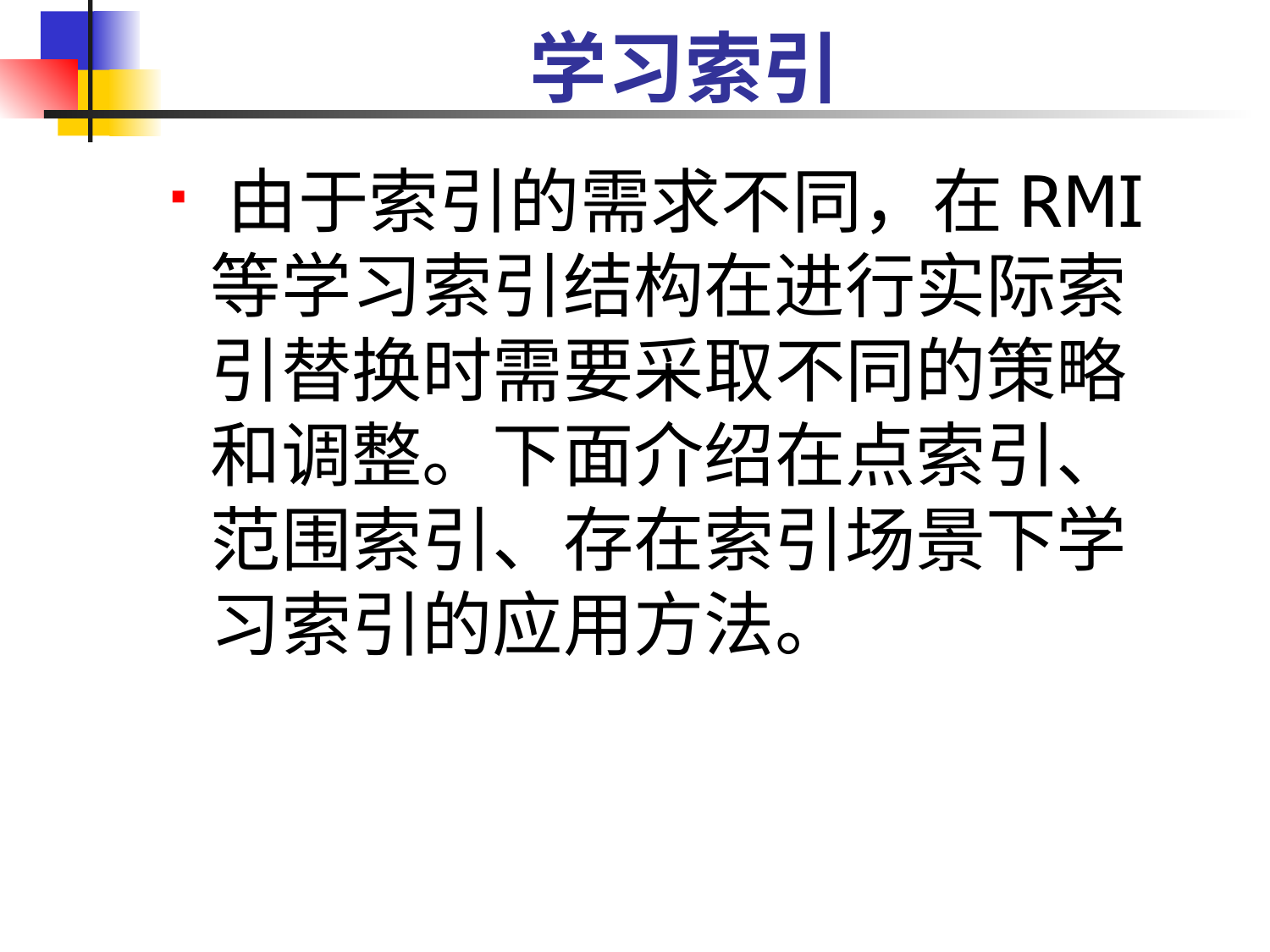

# 学习索引
 由于索引的需求不同，在RMI等学习索引结构在进行实际索引替换时需要采取不同的策略和调整。下面介绍在点索引、范围索引、存在索引场景下学习索引的应用方法。